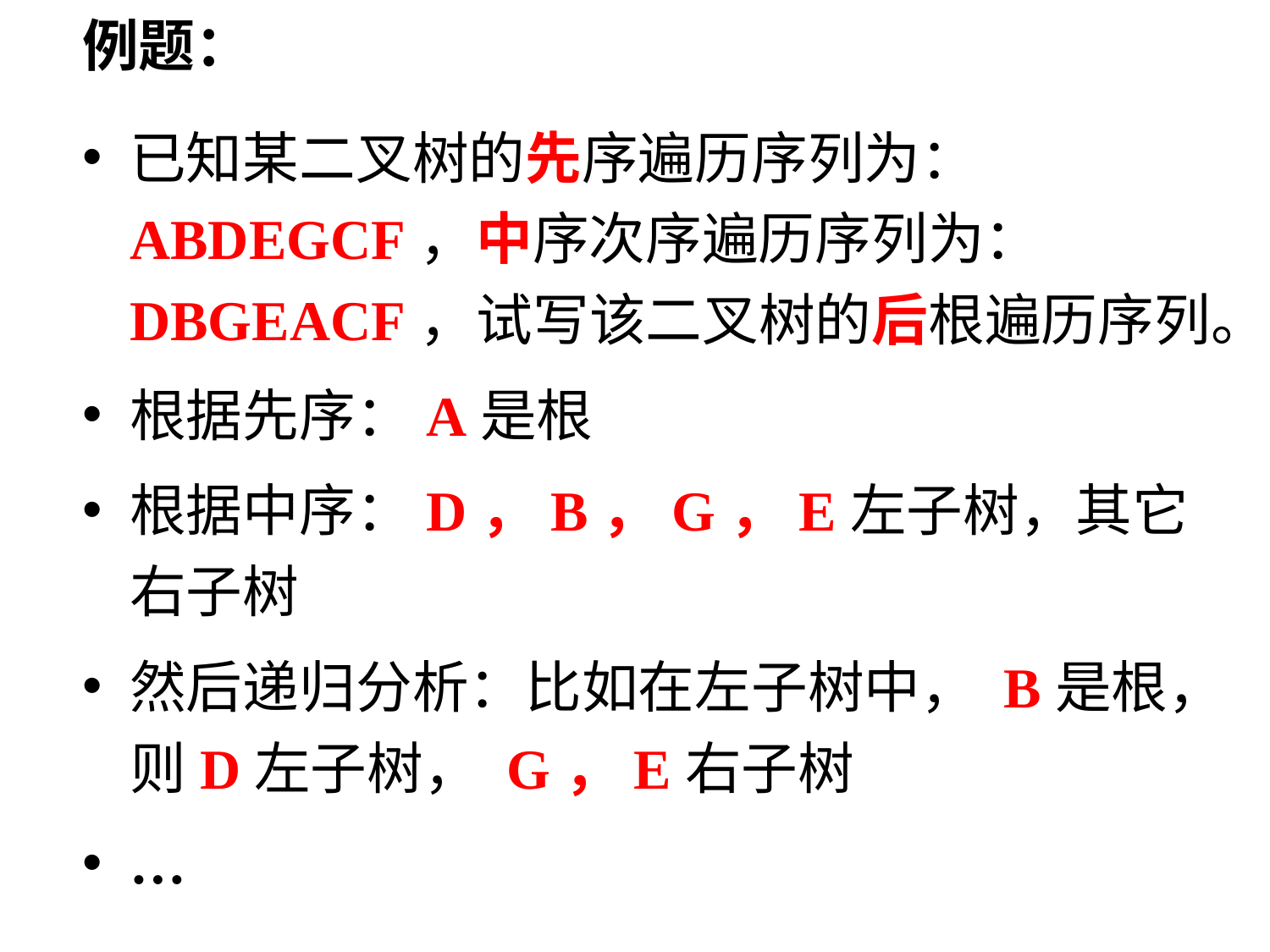

# 例题：
已知某二叉树的先序遍历序列为：ABDEGCF，中序次序遍历序列为：DBGEACF，试写该二叉树的后根遍历序列。
根据先序：A是根
根据中序：D，B，G，E左子树，其它右子树
然后递归分析：比如在左子树中， B是根，则D左子树， G，E右子树
…